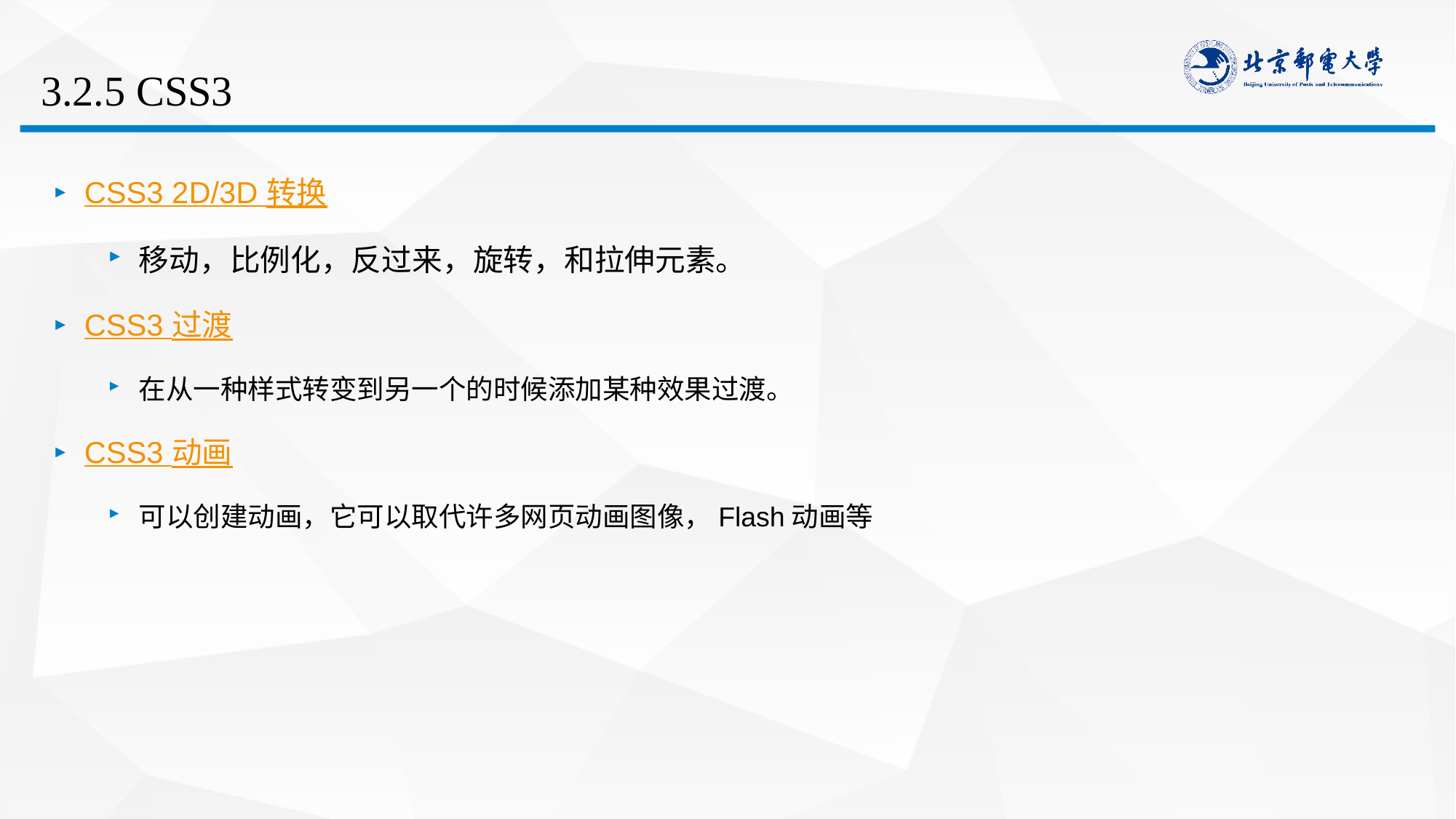

# 3.2.5 CSS3
CSS3 2D/3D 转换
移动，比例化，反过来，旋转，和拉伸元素。
CSS3 过渡
在从一种样式转变到另一个的时候添加某种效果过渡。
CSS3 动画
可以创建动画，它可以取代许多网页动画图像，Flash动画等